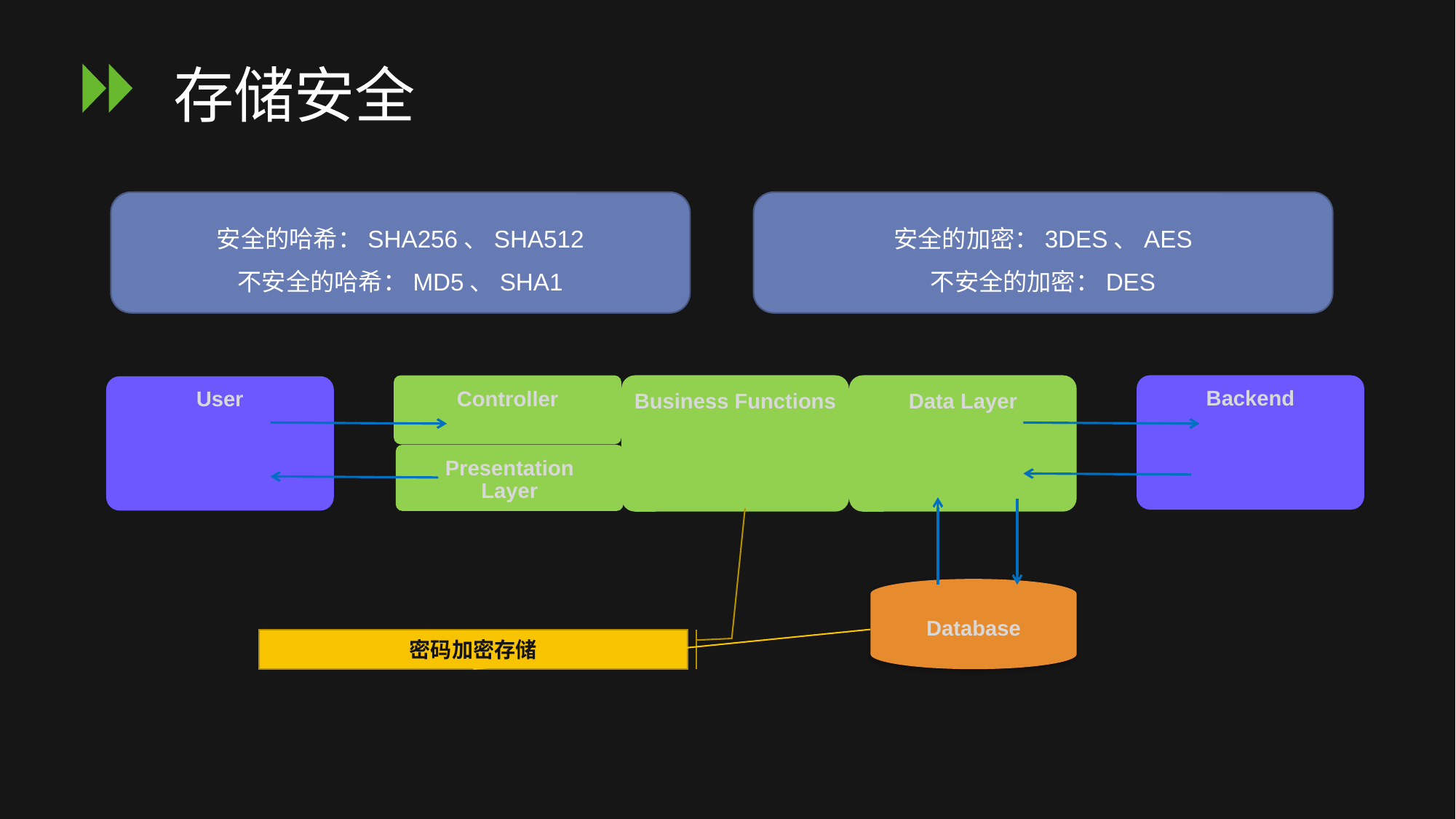

# 存储安全
安全的哈希：SHA256、SHA512
不安全的哈希：MD5、SHA1
安全的加密：3DES、AES
不安全的加密：DES

Business Functions

Data Layer
Backend

Controller
User

Presentation
Layer
Database
密码加密存储